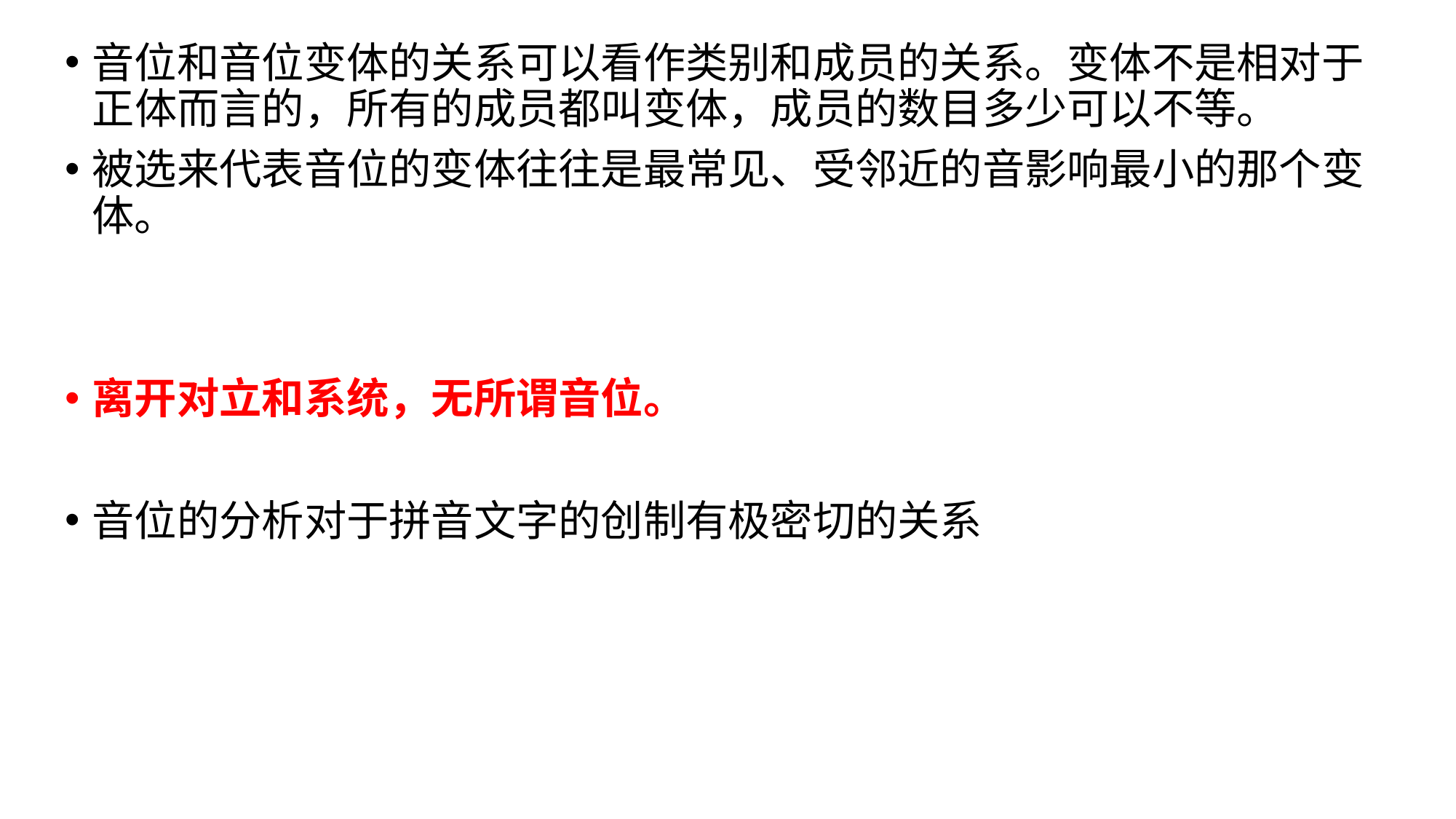

音位和音位变体的关系可以看作类别和成员的关系。变体不是相对于正体而言的，所有的成员都叫变体，成员的数目多少可以不等。
被选来代表音位的变体往往是最常见、受邻近的音影响最小的那个变体。

离开对立和系统，无所谓音位。

音位的分析对于拼音文字的创制有极密切的关系